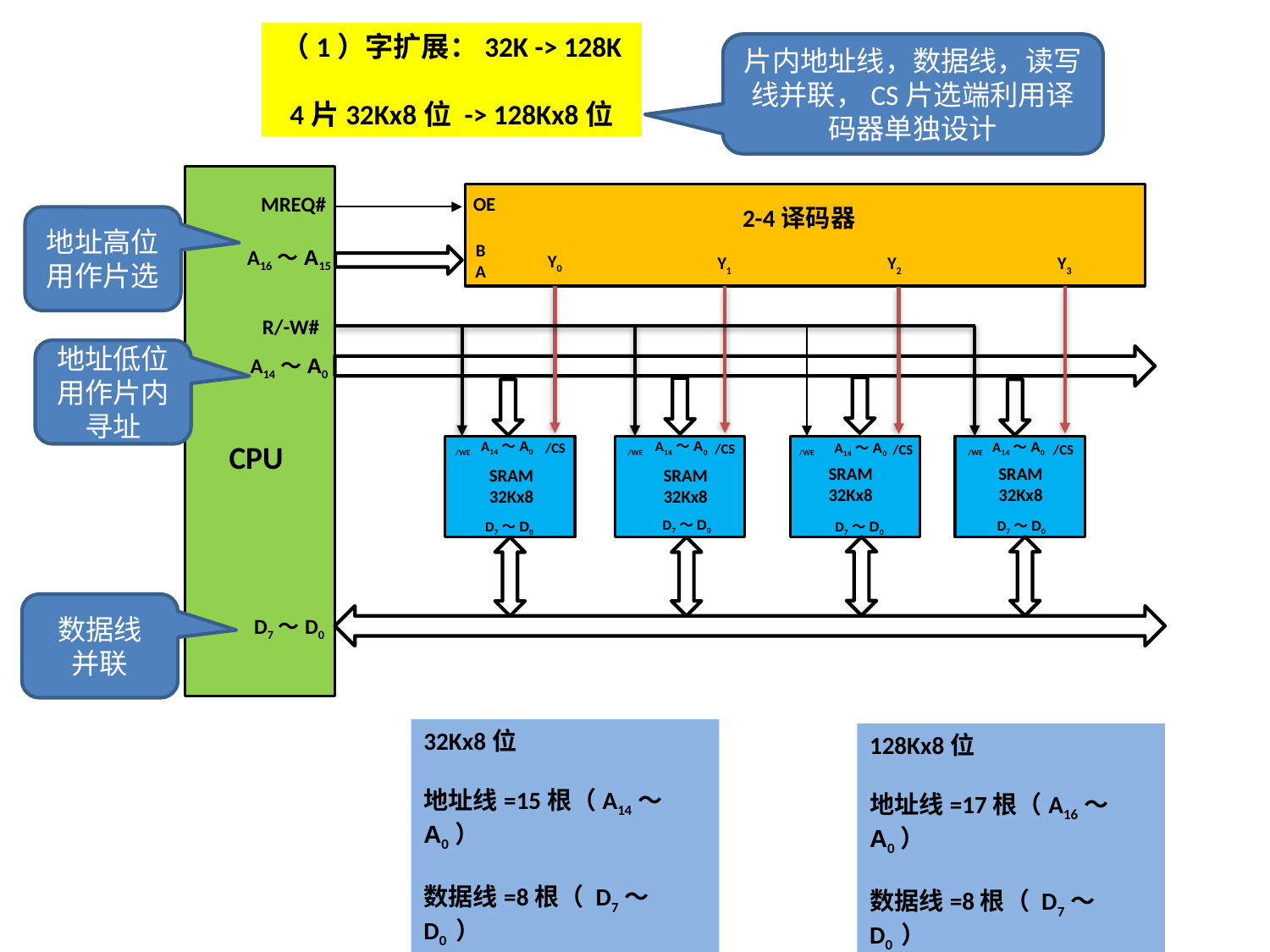

（1）字扩展：32K -> 128K

4片32Kx8位 -> 128Kx8位
片内地址线，数据线，读写线并联，CS片选端利用译码器单独设计

MREQ#
OE
2-4译码器
地址高位用作片选
B
A
A16～A15
Y0

Y1
Y2
Y3
R/-W#
地址低位用作片内寻址

A14～A0

A14～A0
CPU
A14～A0
/WE
/WE
/WE
A14～A0
/WE
/CS
A14～A0
/CS
/CS
/CS

SRAM
32Kx8
SRAM
32Kx8
SRAM
32Kx8
SRAM
32Kx8
D7～D0
D7～D0
D7～D0
D7～D0

数据线
并联

D7～D0
32Kx8位

地址线=15根（A14～A0）

数据线=8根（ D7～D0 ）
128Kx8位

地址线=17根（A16～A0）

数据线=8根（ D7～D0 ）